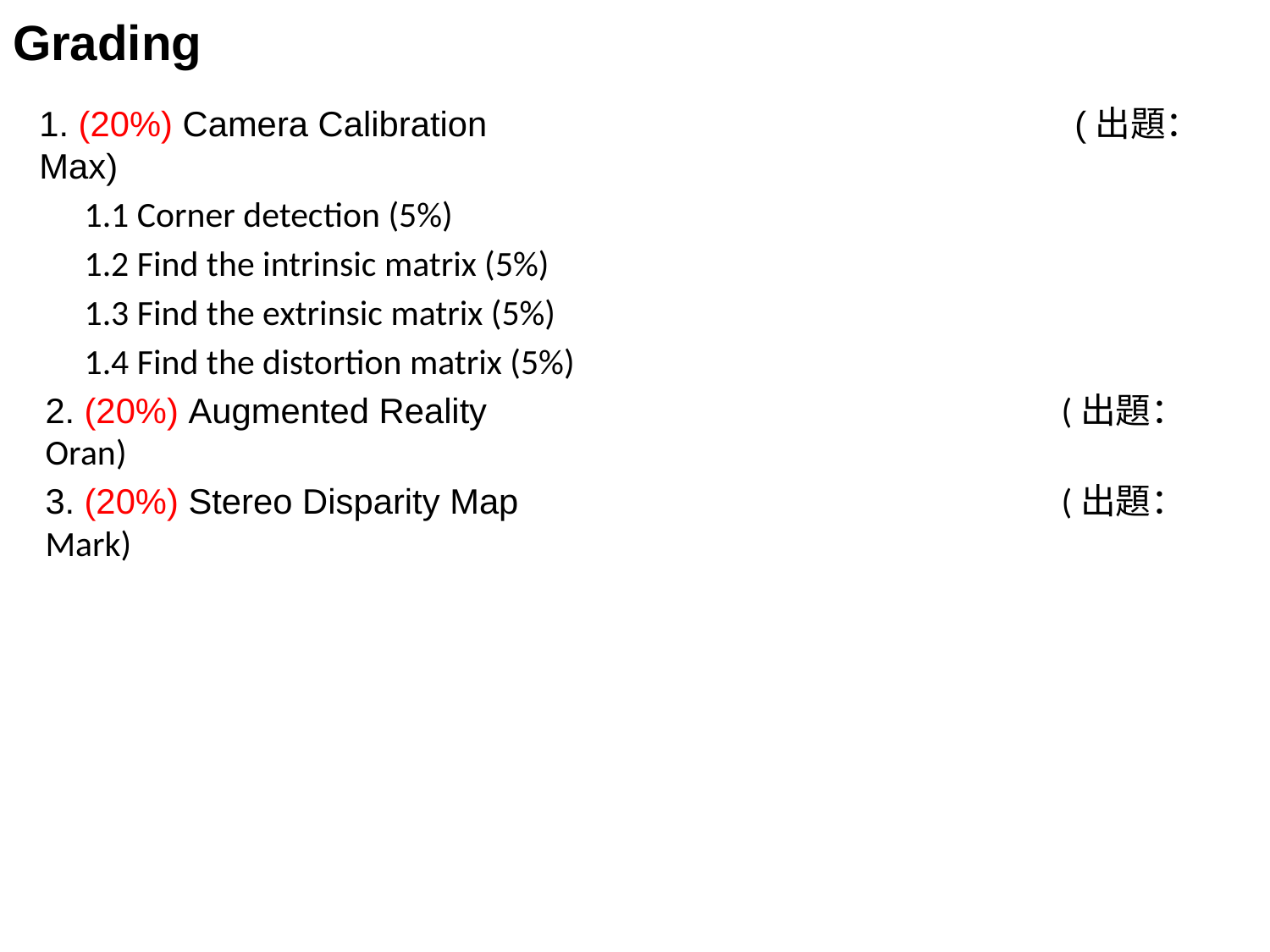

# Grading
1. (20%) Camera Calibration                                     		  (出題：Max)
1.1 Corner detection (5%)
1.2 Find the intrinsic matrix (5%)
1.3 Find the extrinsic matrix (5%)
1.4 Find the distortion matrix (5%)
2. (20%) Augmented Reality					(出題：Oran)
3. (20%) Stereo Disparity Map					(出題：Mark)